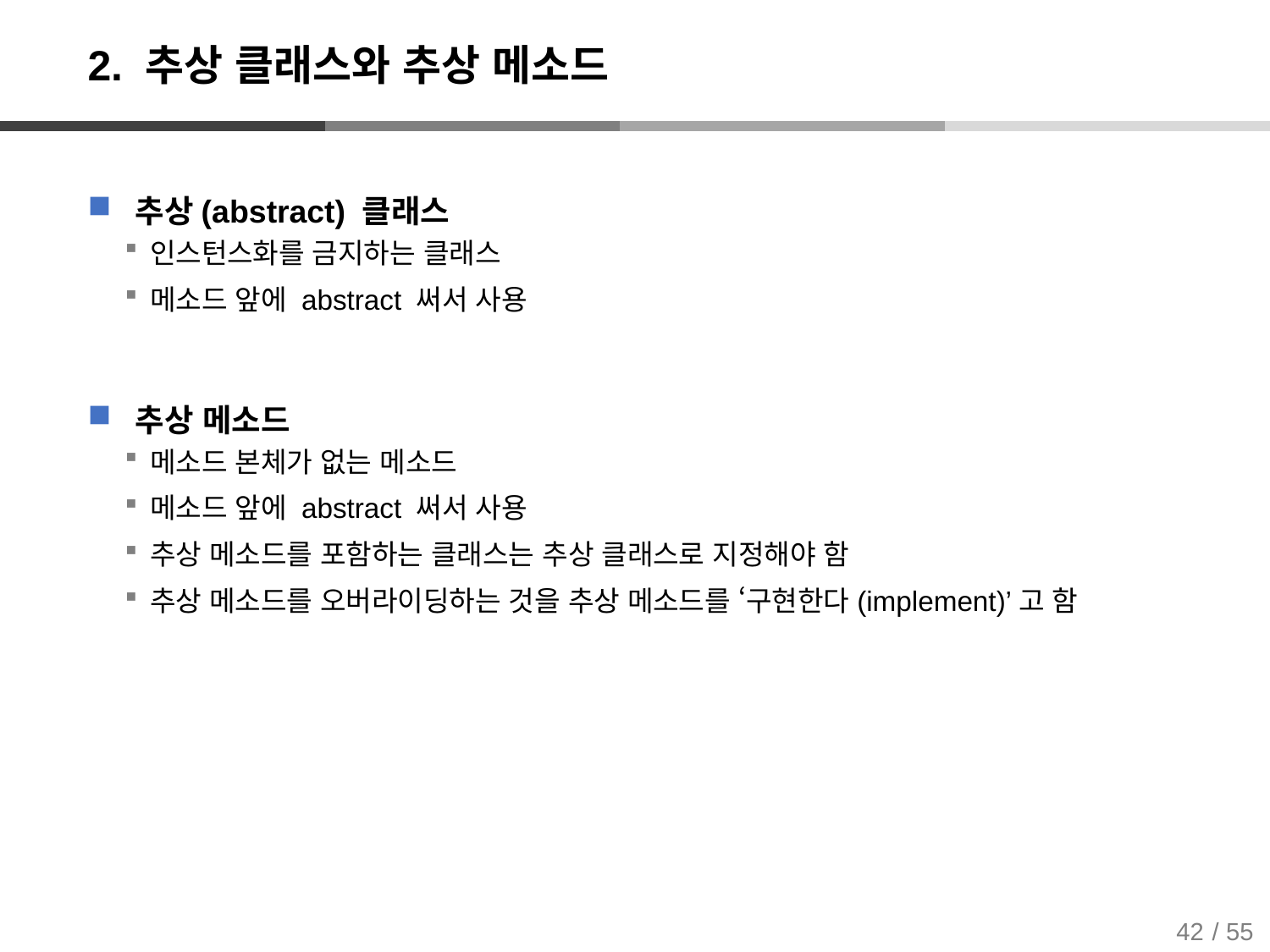

# 2. 추상 클래스와 추상 메소드
추상(abstract) 클래스
인스턴스화를 금지하는 클래스
메소드 앞에 abstract 써서 사용

추상 메소드
메소드 본체가 없는 메소드
메소드 앞에 abstract 써서 사용
추상 메소드를 포함하는 클래스는 추상 클래스로 지정해야 함
추상 메소드를 오버라이딩하는 것을 추상 메소드를 ‘구현한다(implement)’고 함